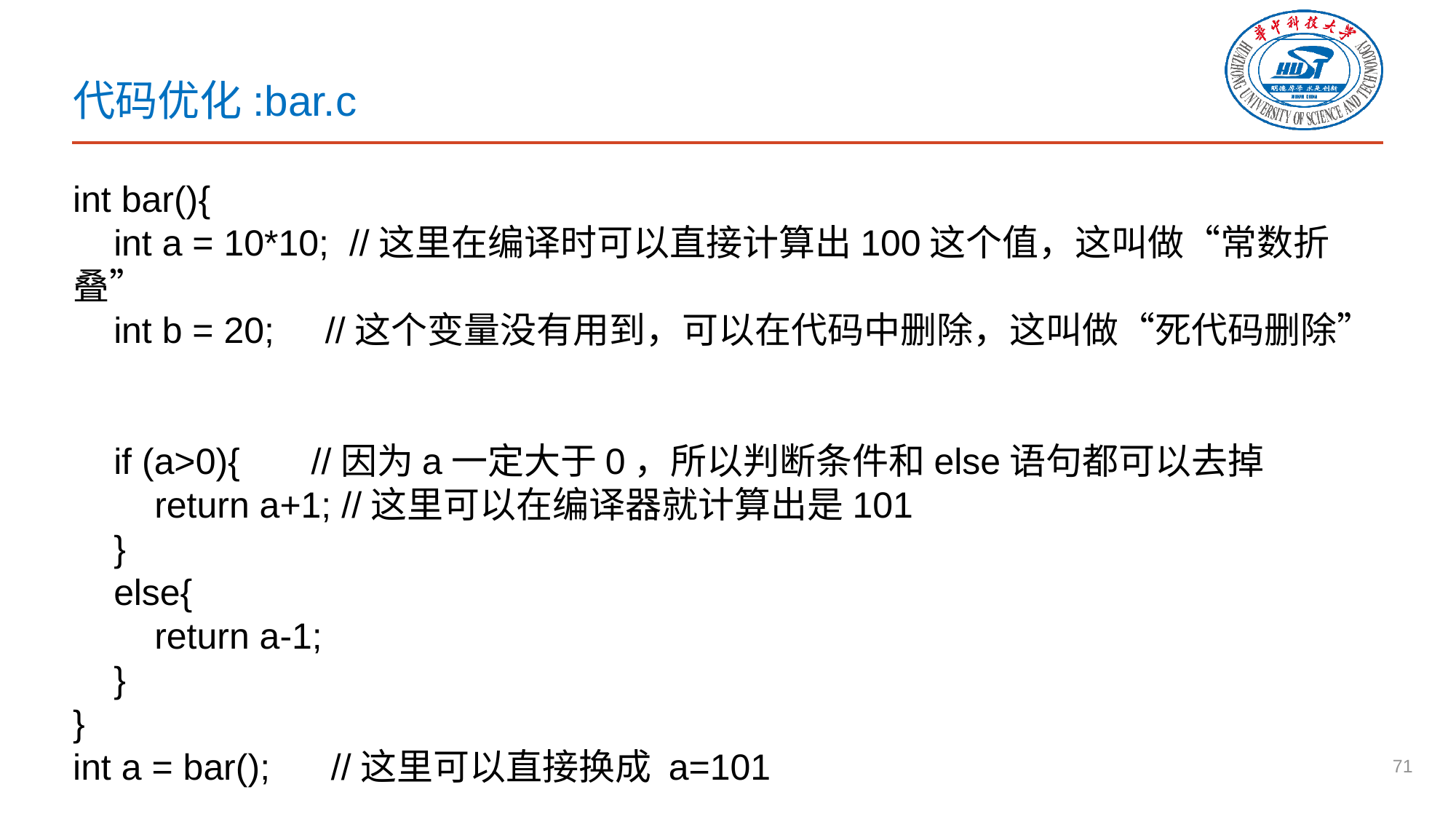

# 代码优化:bar.c
int bar(){
    int a = 10*10;  //这里在编译时可以直接计算出100这个值，这叫做“常数折叠”
    int b = 20;     //这个变量没有用到，可以在代码中删除，这叫做“死代码删除”

    if (a>0){       //因为a一定大于0，所以判断条件和else语句都可以去掉
        return a+1; //这里可以在编译器就计算出是101
    }
    else{
        return a-1;
    }
}
int a = bar();      //这里可以直接换成 a=101
71